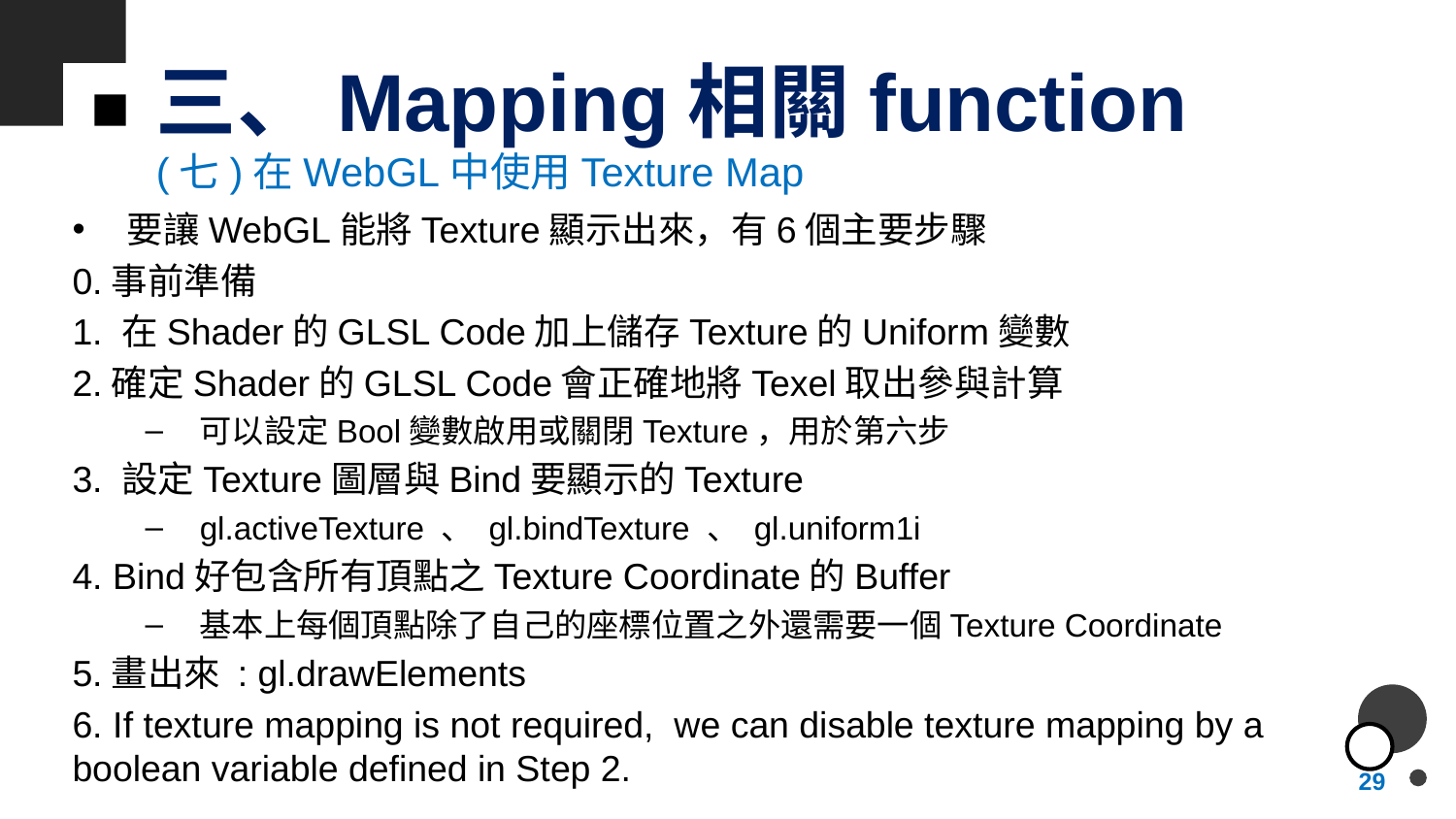

# 三、Mapping相關function
(七)在WebGL中使用Texture Map
要讓WebGL能將Texture顯示出來，有6個主要步驟
0.事前準備
1. 在Shader的GLSL Code加上儲存Texture的Uniform變數
2.確定Shader的GLSL Code會正確地將Texel取出參與計算
可以設定Bool變數啟用或關閉Texture，用於第六步
3. 設定Texture圖層與Bind要顯示的Texture
gl.activeTexture 、 gl.bindTexture 、 gl.uniform1i
4. Bind好包含所有頂點之Texture Coordinate的Buffer
基本上每個頂點除了自己的座標位置之外還需要一個Texture Coordinate
5.畫出來 : gl.drawElements
6. If texture mapping is not required,  we can disable texture mapping by a boolean variable defined in Step 2.

29